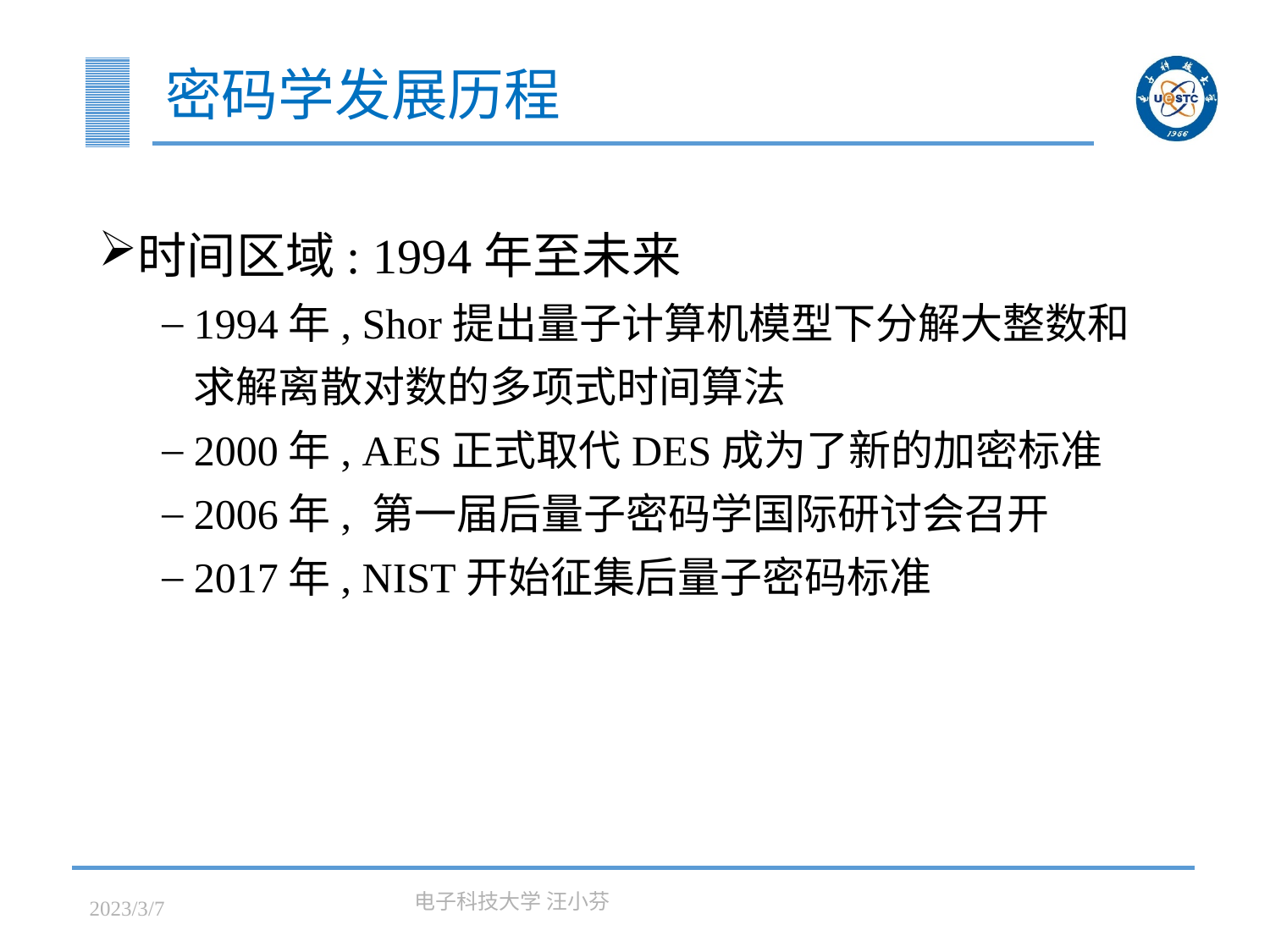

# 密码学发展历程
时间区域: 1994年至未来
1994年, Shor提出量子计算机模型下分解大整数和求解离散对数的多项式时间算法
2000年, AES正式取代DES成为了新的加密标准
2006年, 第一届后量子密码学国际研讨会召开
2017年, NIST开始征集后量子密码标准

2023/3/7
电子科技大学 汪小芬